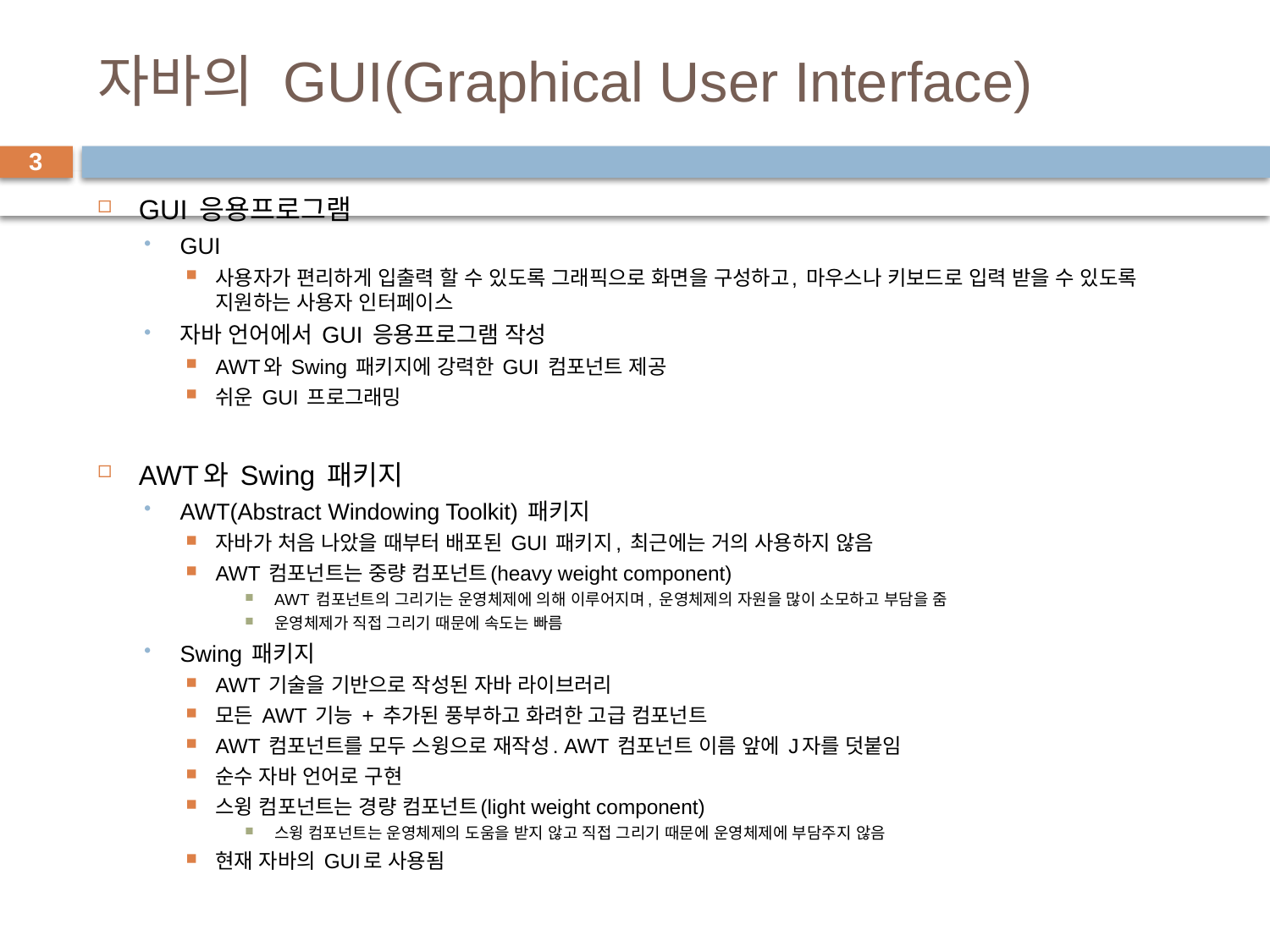

# 자바의 GUI(Graphical User Interface)
3
GUI 응용프로그램
GUI
사용자가 편리하게 입출력 할 수 있도록 그래픽으로 화면을 구성하고, 마우스나 키보드로 입력 받을 수 있도록 지원하는 사용자 인터페이스
자바 언어에서 GUI 응용프로그램 작성
AWT와 Swing 패키지에 강력한 GUI 컴포넌트 제공
쉬운 GUI 프로그래밍

AWT와 Swing 패키지
AWT(Abstract Windowing Toolkit) 패키지
자바가 처음 나았을 때부터 배포된 GUI 패키지, 최근에는 거의 사용하지 않음
AWT 컴포넌트는 중량 컴포넌트(heavy weight component)
AWT 컴포넌트의 그리기는 운영체제에 의해 이루어지며, 운영체제의 자원을 많이 소모하고 부담을 줌
운영체제가 직접 그리기 때문에 속도는 빠름
Swing 패키지
AWT 기술을 기반으로 작성된 자바 라이브러리
모든 AWT 기능 + 추가된 풍부하고 화려한 고급 컴포넌트
AWT 컴포넌트를 모두 스윙으로 재작성. AWT 컴포넌트 이름 앞에 J자를 덧붙임
순수 자바 언어로 구현
스윙 컴포넌트는 경량 컴포넌트(light weight component)
스윙 컴포넌트는 운영체제의 도움을 받지 않고 직접 그리기 때문에 운영체제에 부담주지 않음
현재 자바의 GUI로 사용됨